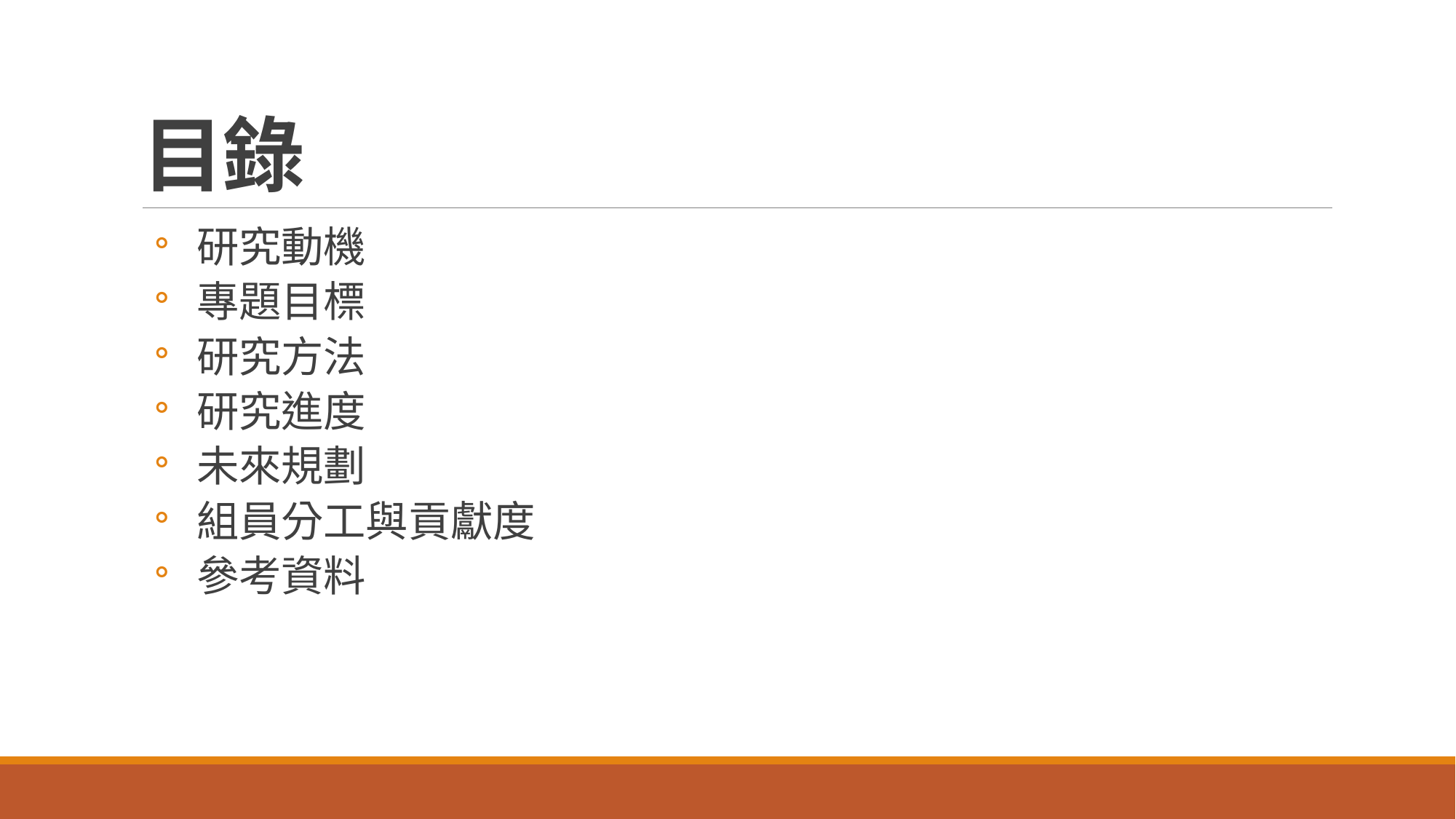

# 目錄
 研究動機
 專題目標
 研究方法
 研究進度
 未來規劃
 組員分工與貢獻度
 參考資料